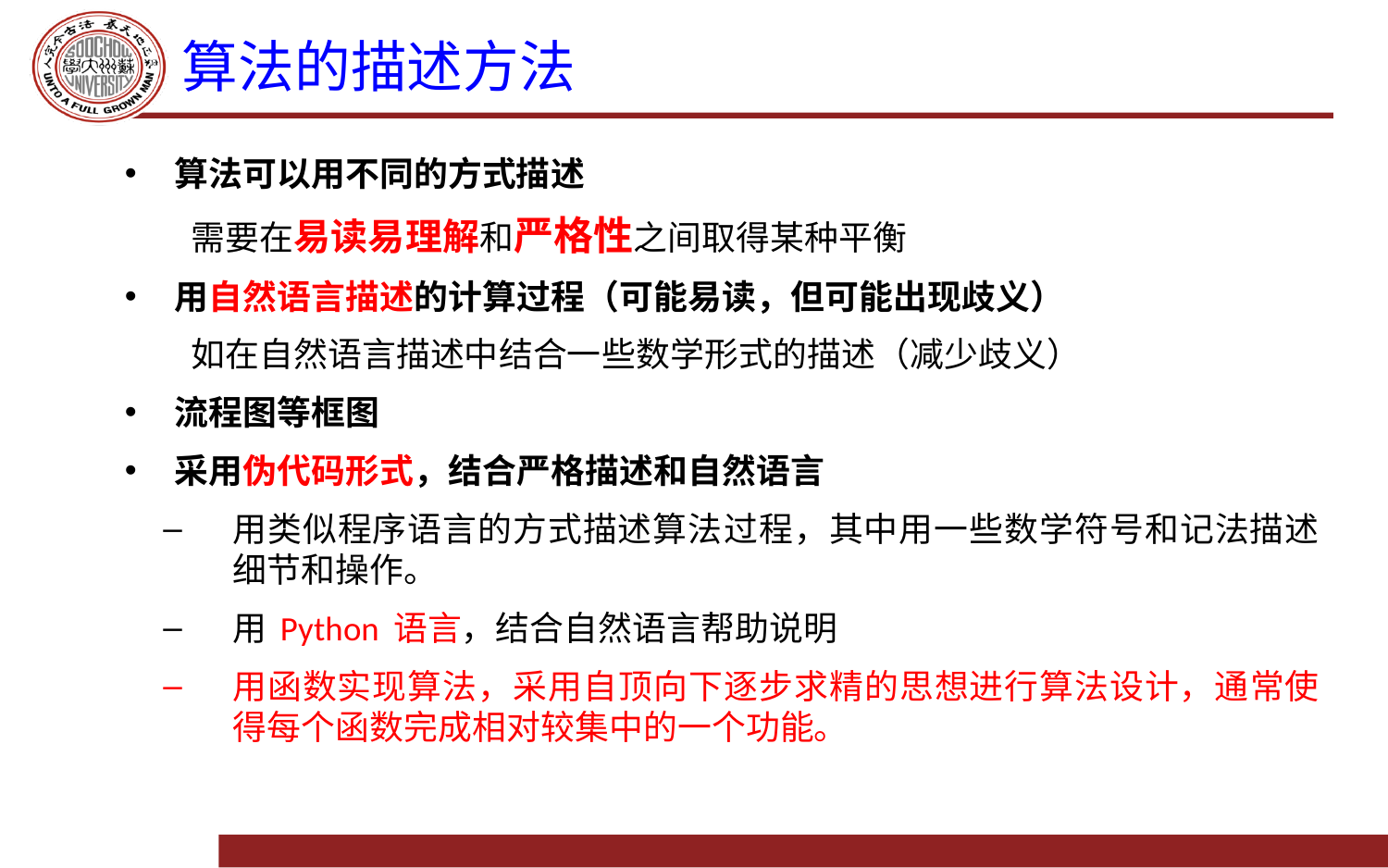

# 算法的描述方法
算法可以用不同的方式描述
需要在易读易理解和严格性之间取得某种平衡
用自然语言描述的计算过程（可能易读，但可能出现歧义）
如在自然语言描述中结合一些数学形式的描述（减少歧义）
流程图等框图
采用伪代码形式，结合严格描述和自然语言
用类似程序语言的方式描述算法过程，其中用一些数学符号和记法描述细节和操作。
用 Python 语言，结合自然语言帮助说明
用函数实现算法，采用自顶向下逐步求精的思想进行算法设计，通常使得每个函数完成相对较集中的一个功能。